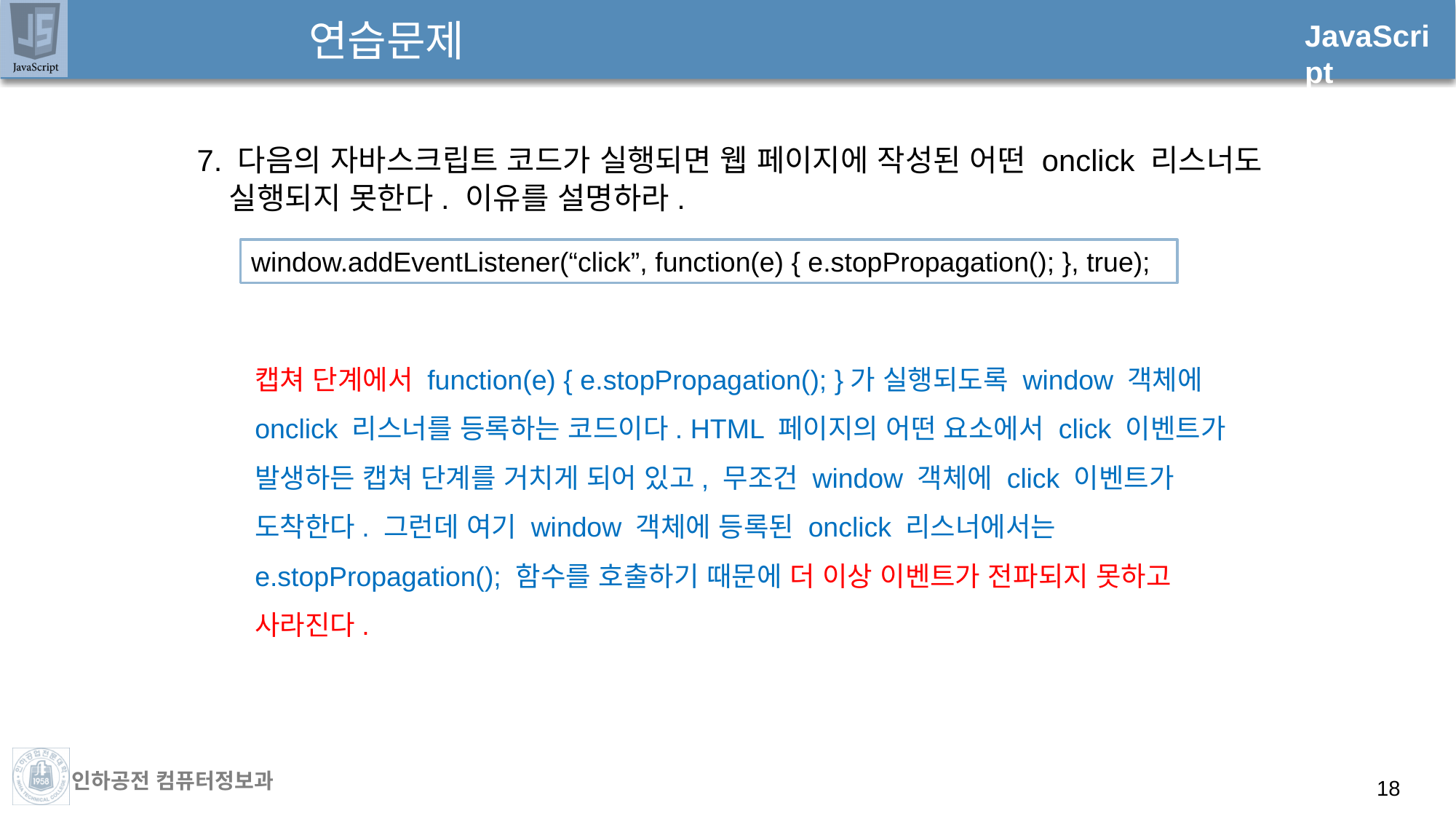

# 연습문제
7. 다음의 자바스크립트 코드가 실행되면 웹 페이지에 작성된 어떤 onclick 리스너도 실행되지 못한다. 이유를 설명하라.

window.addEventListener(“click”, function(e) { e.stopPropagation(); }, true);
캡쳐 단계에서 function(e) { e.stopPropagation(); }가 실행되도록 window 객체에 onclick 리스너를 등록하는 코드이다. HTML 페이지의 어떤 요소에서 click 이벤트가 발생하든 캡쳐 단계를 거치게 되어 있고, 무조건 window 객체에 click 이벤트가 도착한다. 그런데 여기 window 객체에 등록된 onclick 리스너에서는 e.stopPropagation(); 함수를 호출하기 때문에 더 이상 이벤트가 전파되지 못하고 사라진다.